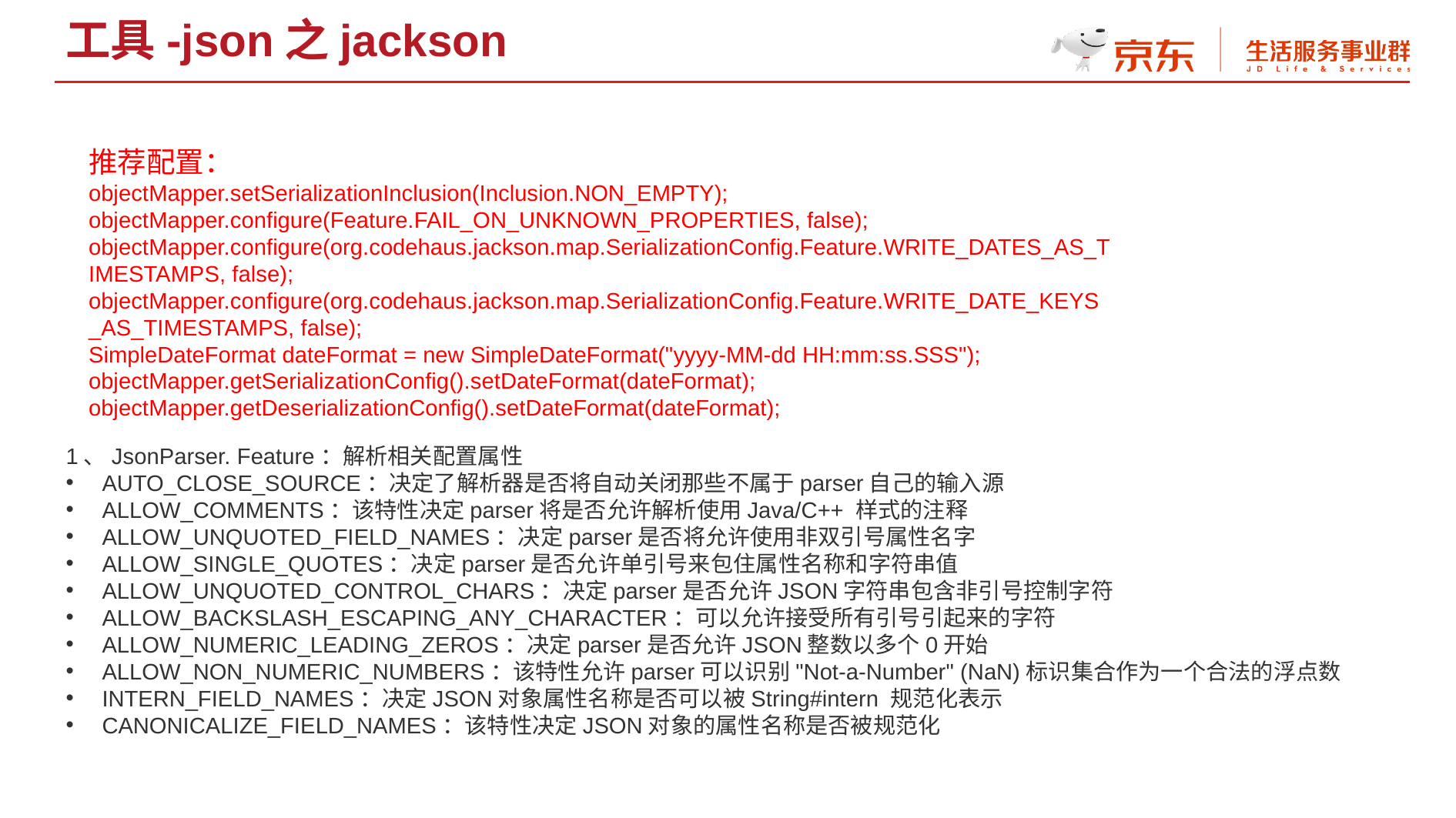

工具-json之jackson
推荐配置：
objectMapper.setSerializationInclusion(Inclusion.NON_EMPTY);
objectMapper.configure(Feature.FAIL_ON_UNKNOWN_PROPERTIES, false);
objectMapper.configure(org.codehaus.jackson.map.SerializationConfig.Feature.WRITE_DATES_AS_TIMESTAMPS, false);
objectMapper.configure(org.codehaus.jackson.map.SerializationConfig.Feature.WRITE_DATE_KEYS_AS_TIMESTAMPS, false);
SimpleDateFormat dateFormat = new SimpleDateFormat("yyyy-MM-dd HH:mm:ss.SSS");
objectMapper.getSerializationConfig().setDateFormat(dateFormat);
objectMapper.getDeserializationConfig().setDateFormat(dateFormat);
1、JsonParser. Feature：解析相关配置属性
AUTO_CLOSE_SOURCE：决定了解析器是否将自动关闭那些不属于parser自己的输入源
ALLOW_COMMENTS：该特性决定parser将是否允许解析使用Java/C++ 样式的注释
ALLOW_UNQUOTED_FIELD_NAMES：决定parser是否将允许使用非双引号属性名字
ALLOW_SINGLE_QUOTES：决定parser是否允许单引号来包住属性名称和字符串值
ALLOW_UNQUOTED_CONTROL_CHARS：决定parser是否允许JSON字符串包含非引号控制字符
ALLOW_BACKSLASH_ESCAPING_ANY_CHARACTER：可以允许接受所有引号引起来的字符
ALLOW_NUMERIC_LEADING_ZEROS：决定parser是否允许JSON整数以多个0开始
ALLOW_NON_NUMERIC_NUMBERS：该特性允许parser可以识别"Not-a-Number" (NaN)标识集合作为一个合法的浮点数
INTERN_FIELD_NAMES：决定JSON对象属性名称是否可以被String#intern 规范化表示
CANONICALIZE_FIELD_NAMES：该特性决定JSON对象的属性名称是否被规范化